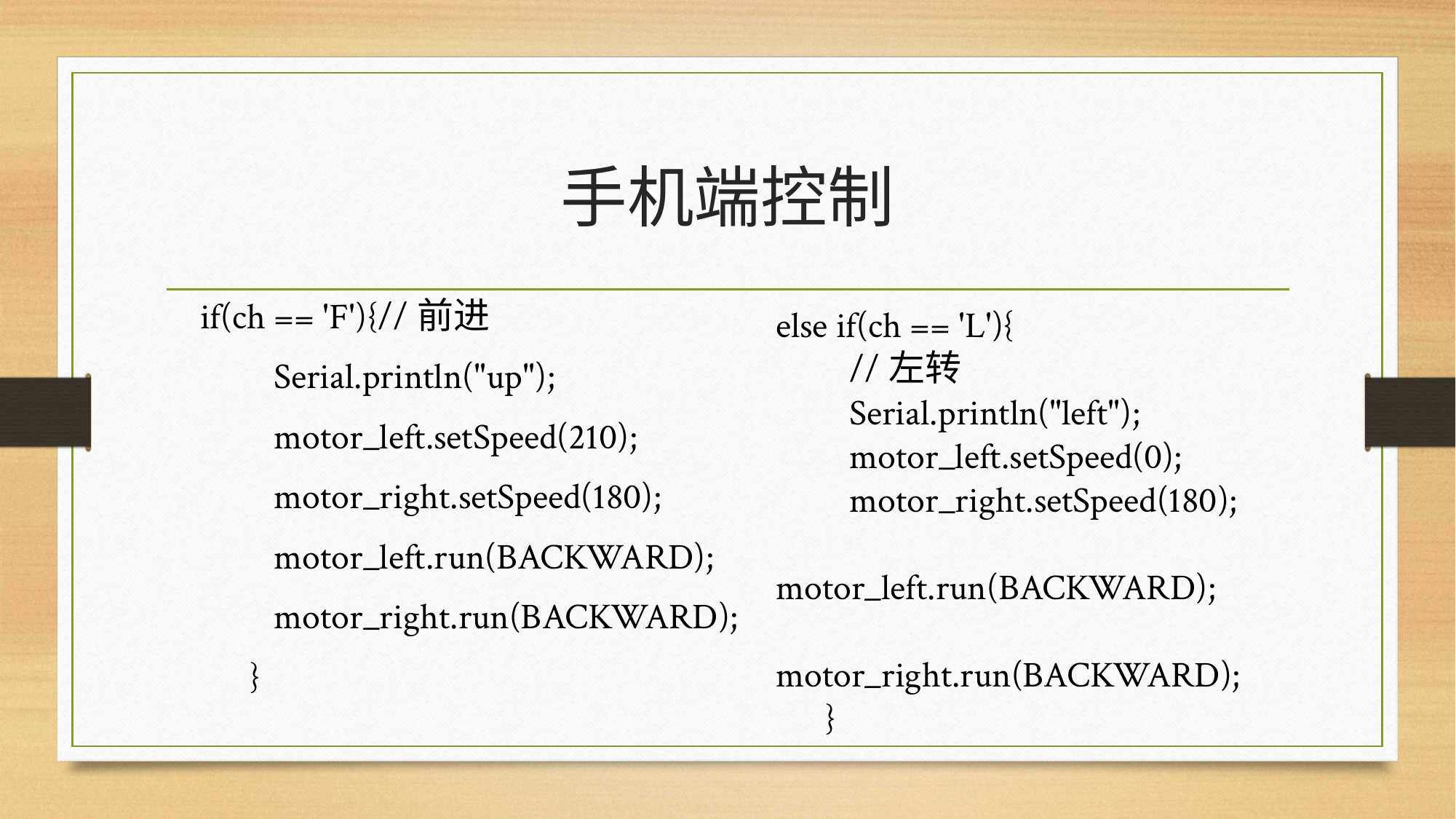

# 手机端控制
if(ch == 'F'){//前进
         Serial.println("up");
         motor_left.setSpeed(210);
         motor_right.setSpeed(180);
         motor_left.run(BACKWARD);
         motor_right.run(BACKWARD);
      }
else if(ch == 'L'){
         //左转
         Serial.println("left");
         motor_left.setSpeed(0);
         motor_right.setSpeed(180);
         	motor_left.run(BACKWARD);
         	motor_right.run(BACKWARD);
      }